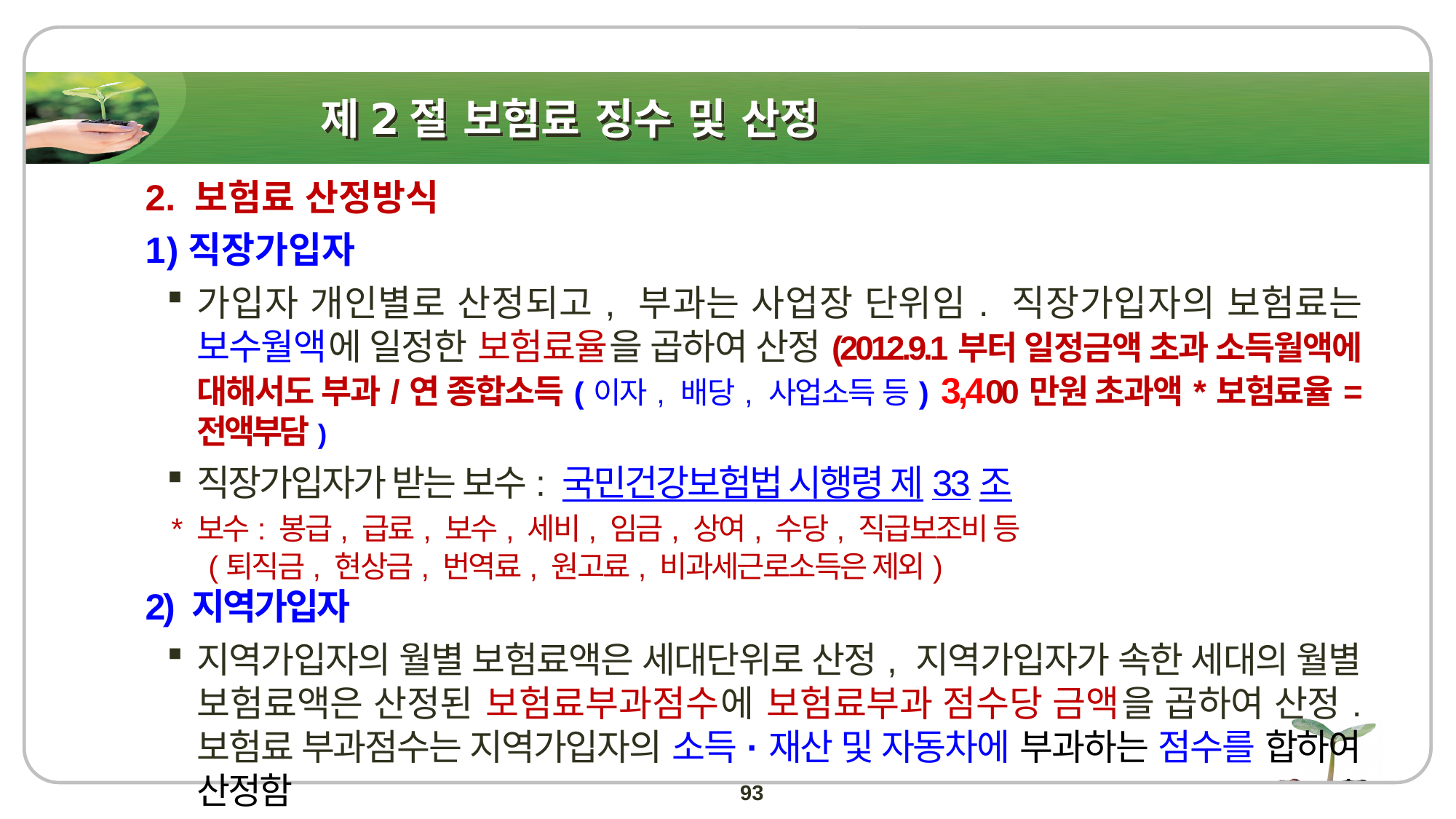

# 제2절 보험료 징수 및 산정
2. 보험료 산정방식
직장가입자
가입자 개인별로 산정되고, 부과는 사업장 단위임. 직장가입자의 보험료는 보수월액에 일정한 보험료율을 곱하여 산정(2012.9.1부터 일정금액 초과 소득월액에 대해서도 부과/연 종합소득(이자, 배당, 사업소득 등) 3,400만원 초과액*보험료율= 전액부담)
직장가입자가 받는 보수: 국민건강보험법 시행령 제33조
   * 보수: 봉급, 급료, 보수, 세비, 임금, 상여, 수당, 직급보조비 등
          (퇴직금, 현상금, 번역료, 원고료, 비과세근로소득은 제외)
2) 지역가입자
지역가입자의 월별 보험료액은 세대단위로 산정, 지역가입자가 속한 세대의 월별 보험료액은 산정된 보험료부과점수에 보험료부과 점수당 금액을 곱하여 산정. 보험료 부과점수는 지역가입자의 소득·재산 및 자동차에 부과하는 점수를 합하여 산정함
93